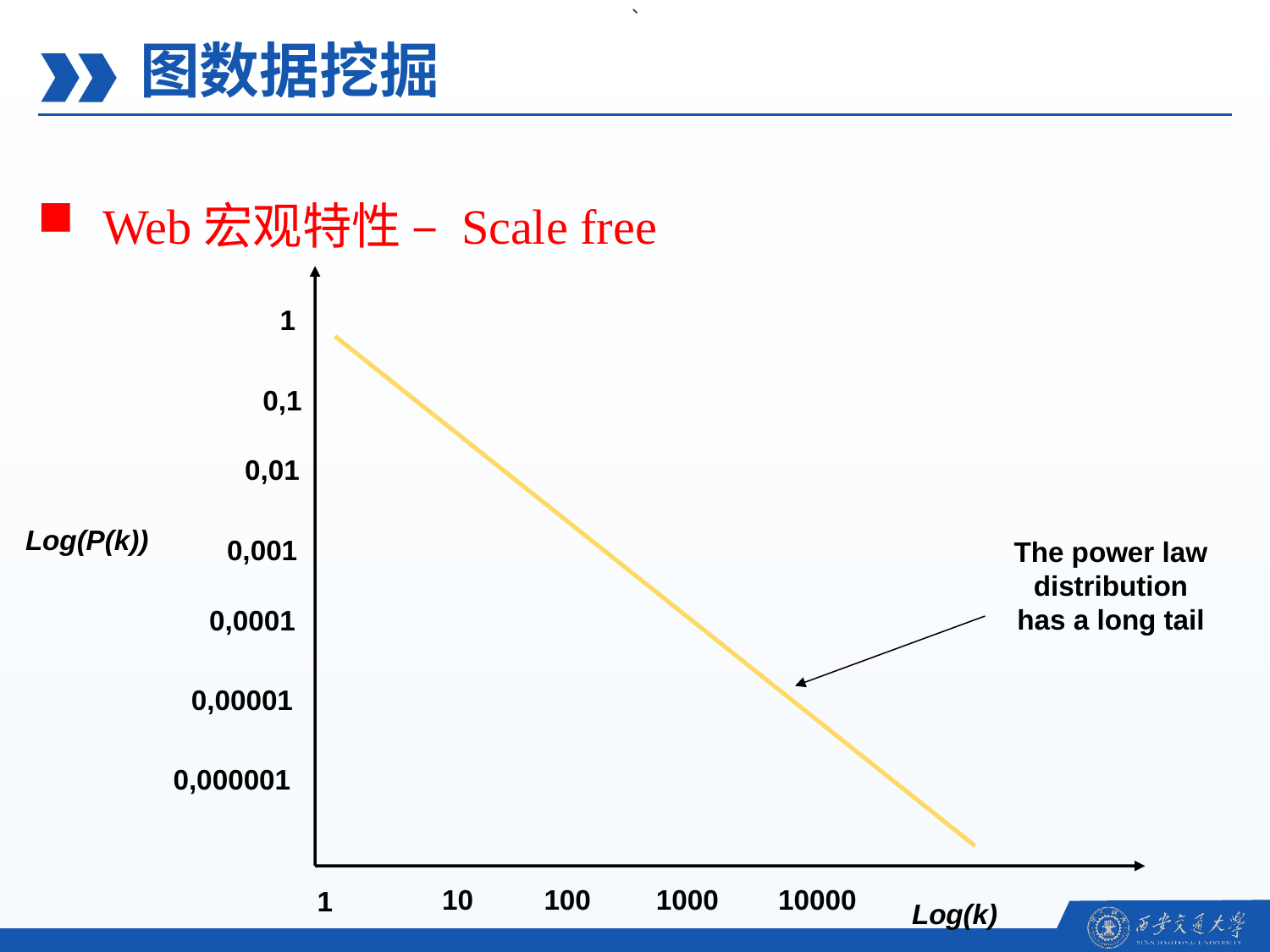

、
图数据挖掘
Web宏观特性 – Scale free

1

0,1
0,01
Log(P(k))
0,001
The power law
distribution
has a long tail
0,0001

0,00001
0,000001

10
100
1000
10000
1
Log(k)